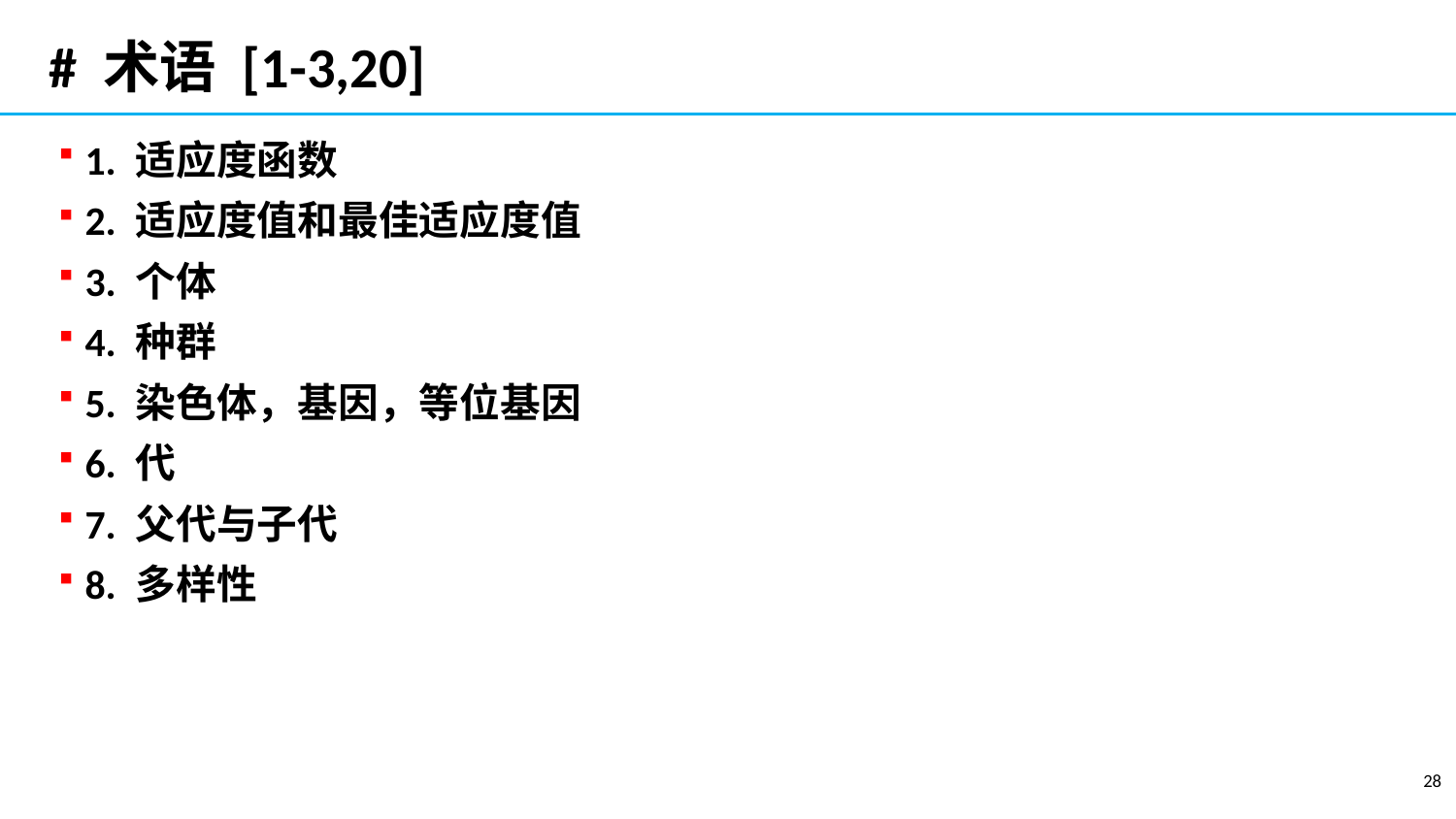

# # 术语 [1-3,20]

1. 适应度函数
2. 适应度值和最佳适应度值
3. 个体
4. 种群
5. 染色体，基因，等位基因
6. 代
7. 父代与子代
8. 多样性

28